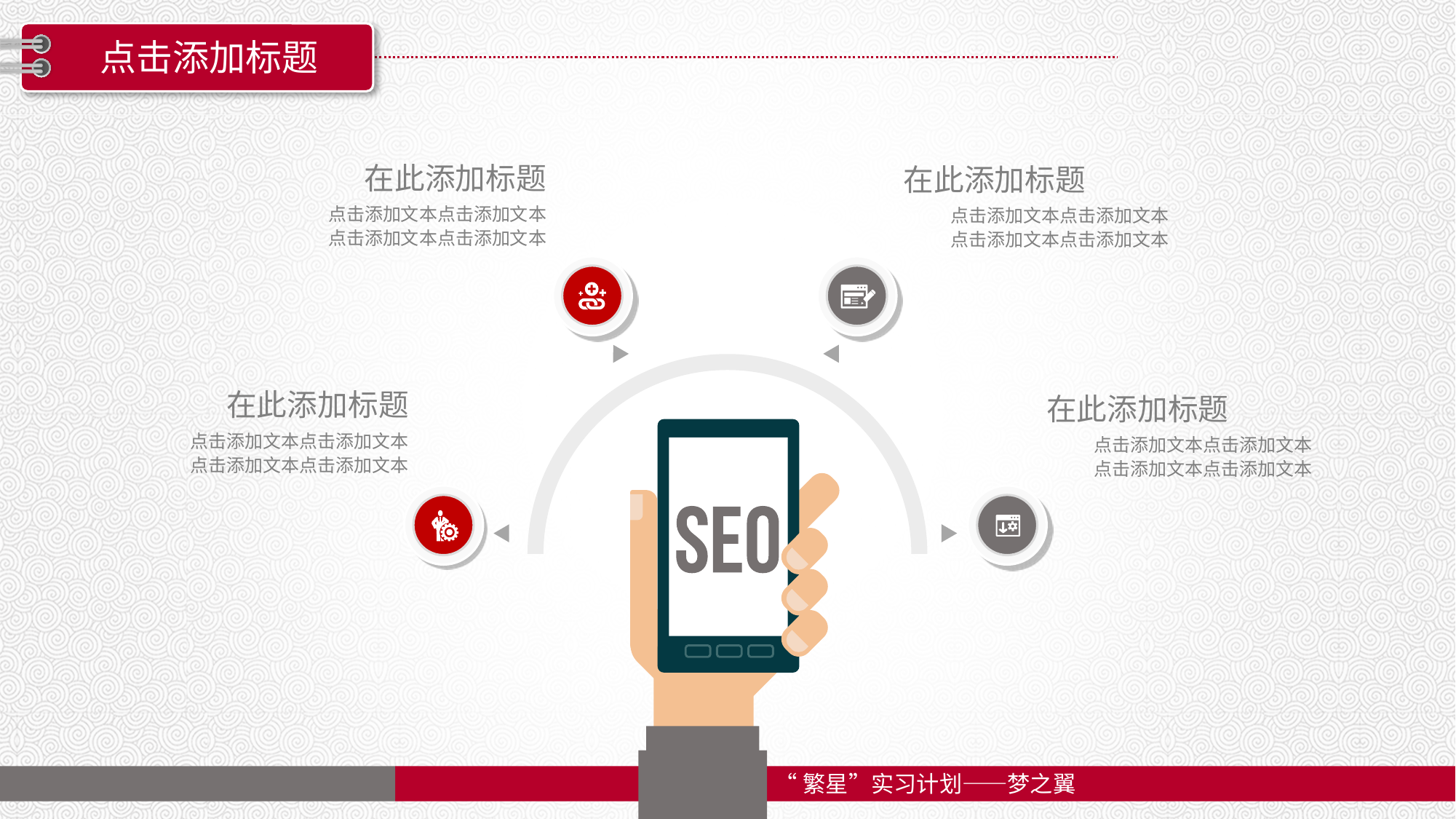

点击添加标题
在此添加标题
点击添加文本点击添加文本
点击添加文本点击添加文本
在此添加标题
点击添加文本点击添加文本
点击添加文本点击添加文本

在此添加标题
点击添加文本点击添加文本
点击添加文本点击添加文本
在此添加标题
点击添加文本点击添加文本
点击添加文本点击添加文本